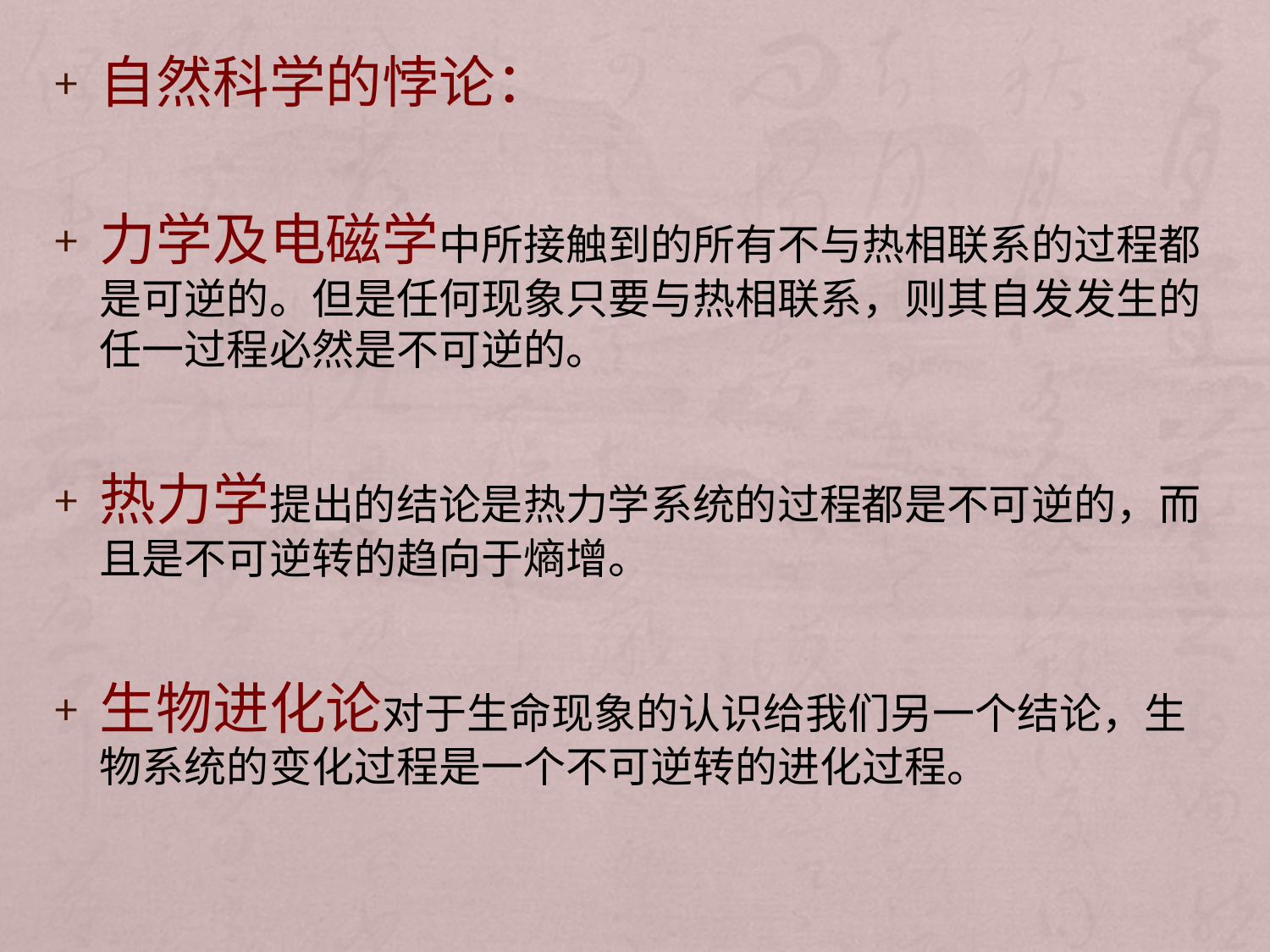

自然科学的悖论：

力学及电磁学中所接触到的所有不与热相联系的过程都是可逆的。但是任何现象只要与热相联系，则其自发发生的任一过程必然是不可逆的。

热力学提出的结论是热力学系统的过程都是不可逆的，而且是不可逆转的趋向于熵增。

生物进化论对于生命现象的认识给我们另一个结论，生物系统的变化过程是一个不可逆转的进化过程。